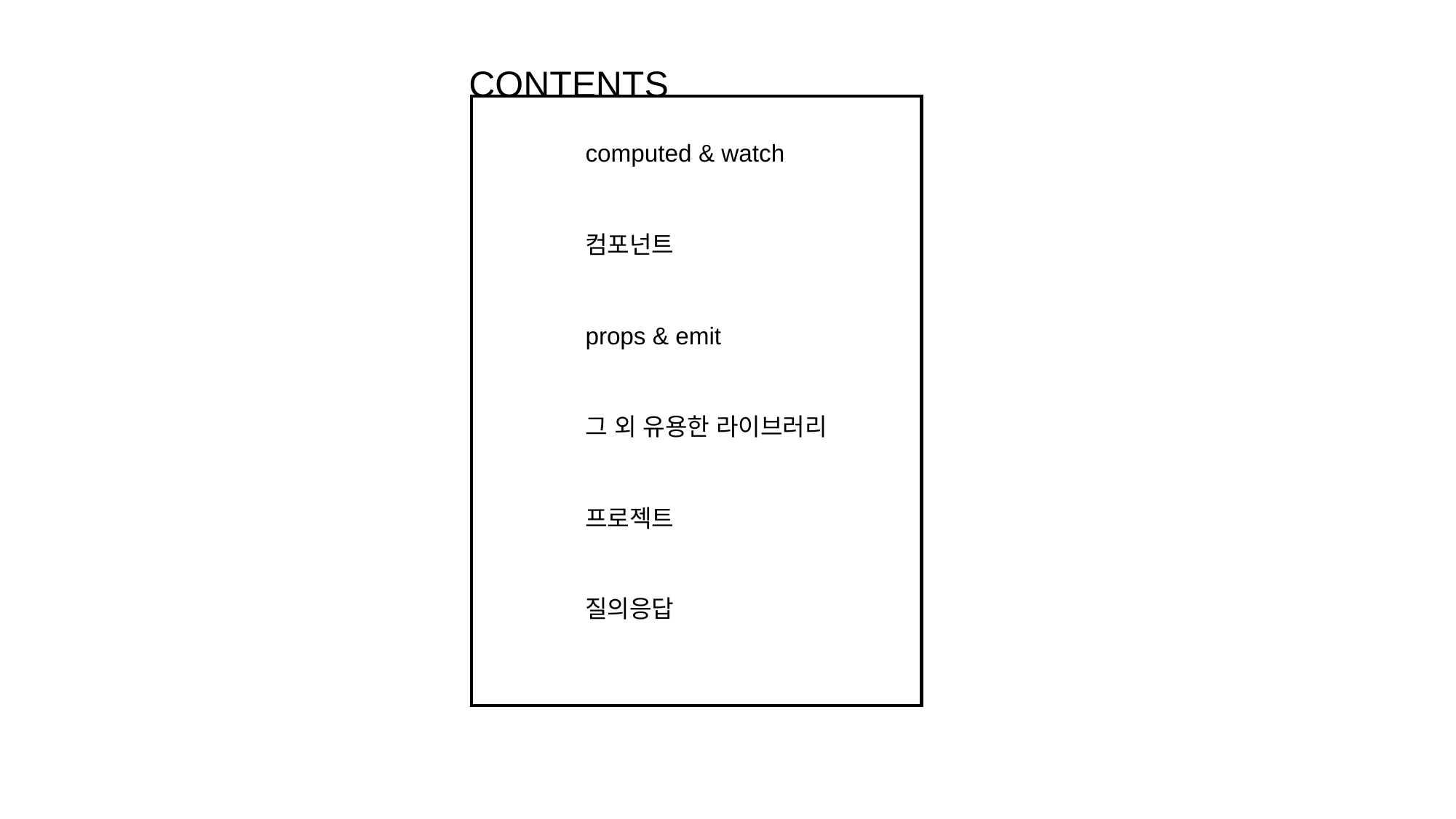

CONTENTS

computed & watch
컴포넌트
props & emit
그 외 유용한 라이브러리
프로젝트
질의응답